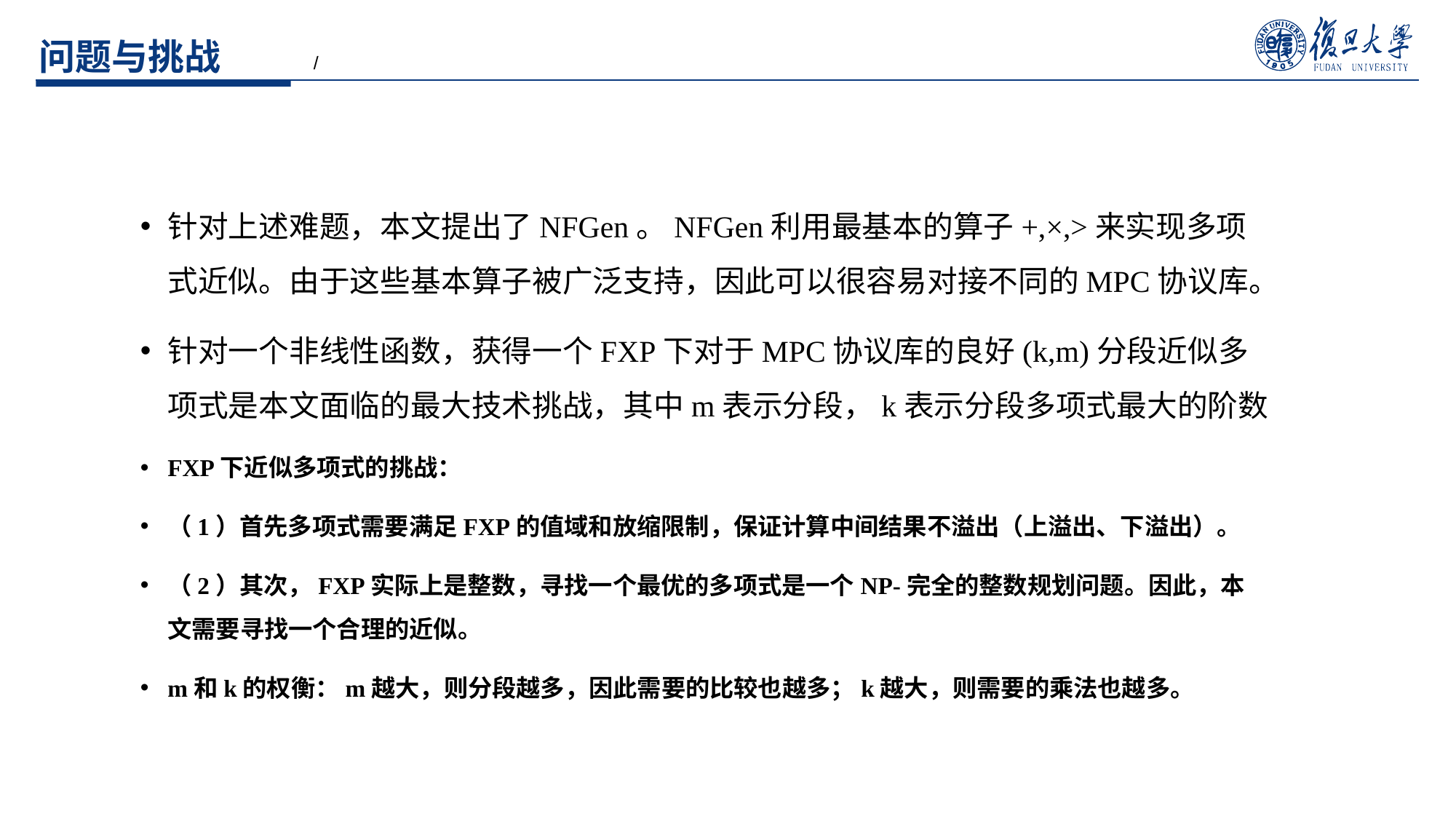

# 问题与挑战
针对上述难题，本文提出了NFGen。NFGen利用最基本的算子+,×,>来实现多项式近似。由于这些基本算子被广泛支持，因此可以很容易对接不同的MPC协议库。
针对一个非线性函数，获得一个FXP下对于MPC协议库的良好(k,m)分段近似多项式是本文面临的最大技术挑战，其中m表示分段，k表示分段多项式最大的阶数
FXP下近似多项式的挑战：
（1）首先多项式需要满足FXP的值域和放缩限制，保证计算中间结果不溢出（上溢出、下溢出）。
（2）其次，FXP实际上是整数，寻找一个最优的多项式是一个NP-完全的整数规划问题。因此，本文需要寻找一个合理的近似。
m和k的权衡：m越大，则分段越多，因此需要的比较也越多；k越大，则需要的乘法也越多。